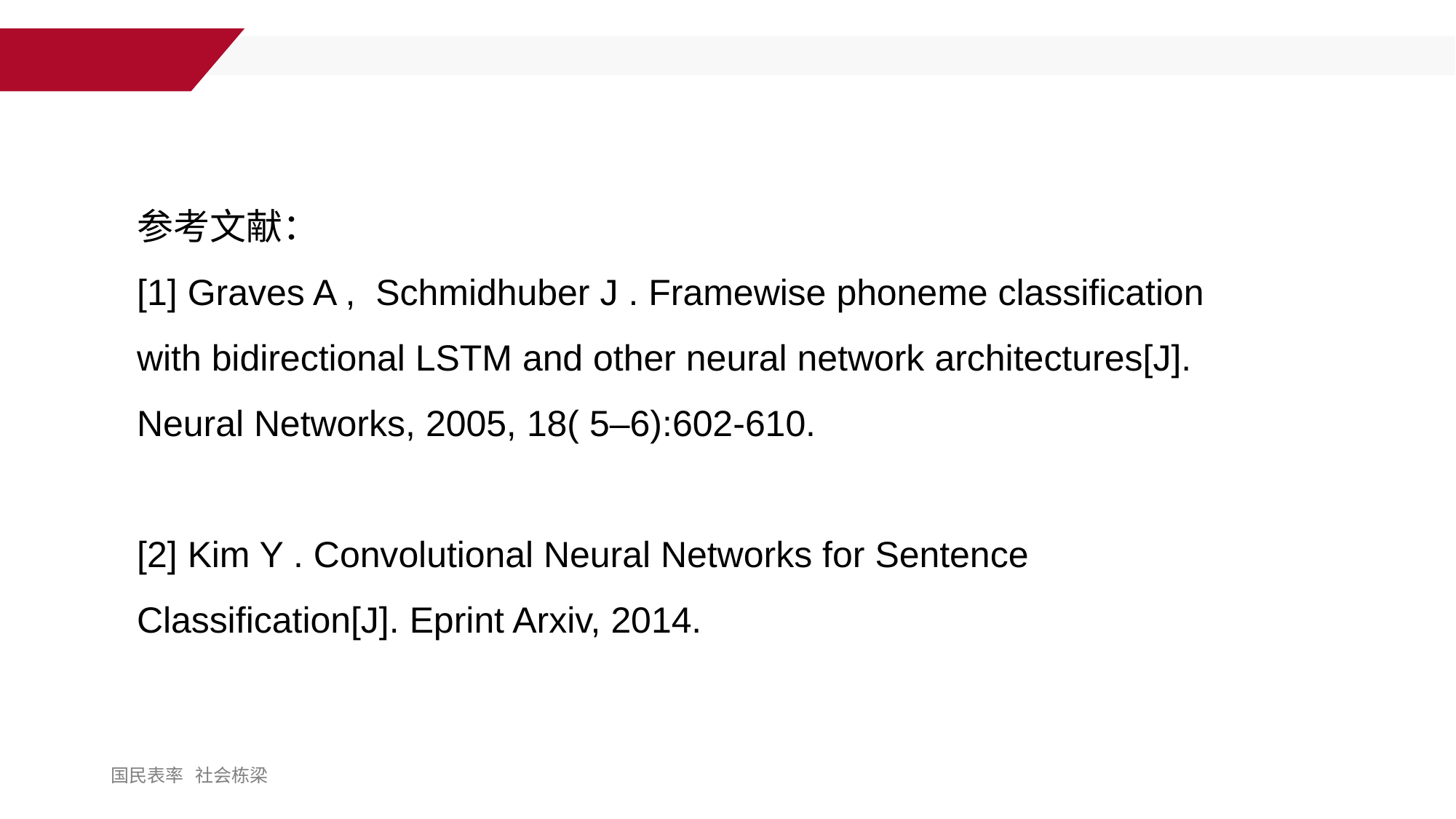

参考文献：
[1] Graves A ,  Schmidhuber J . Framewise phoneme classification with bidirectional LSTM and other neural network architectures[J]. Neural Networks, 2005, 18( 5–6):602-610.

[2] Kim Y . Convolutional Neural Networks for Sentence Classification[J]. Eprint Arxiv, 2014.